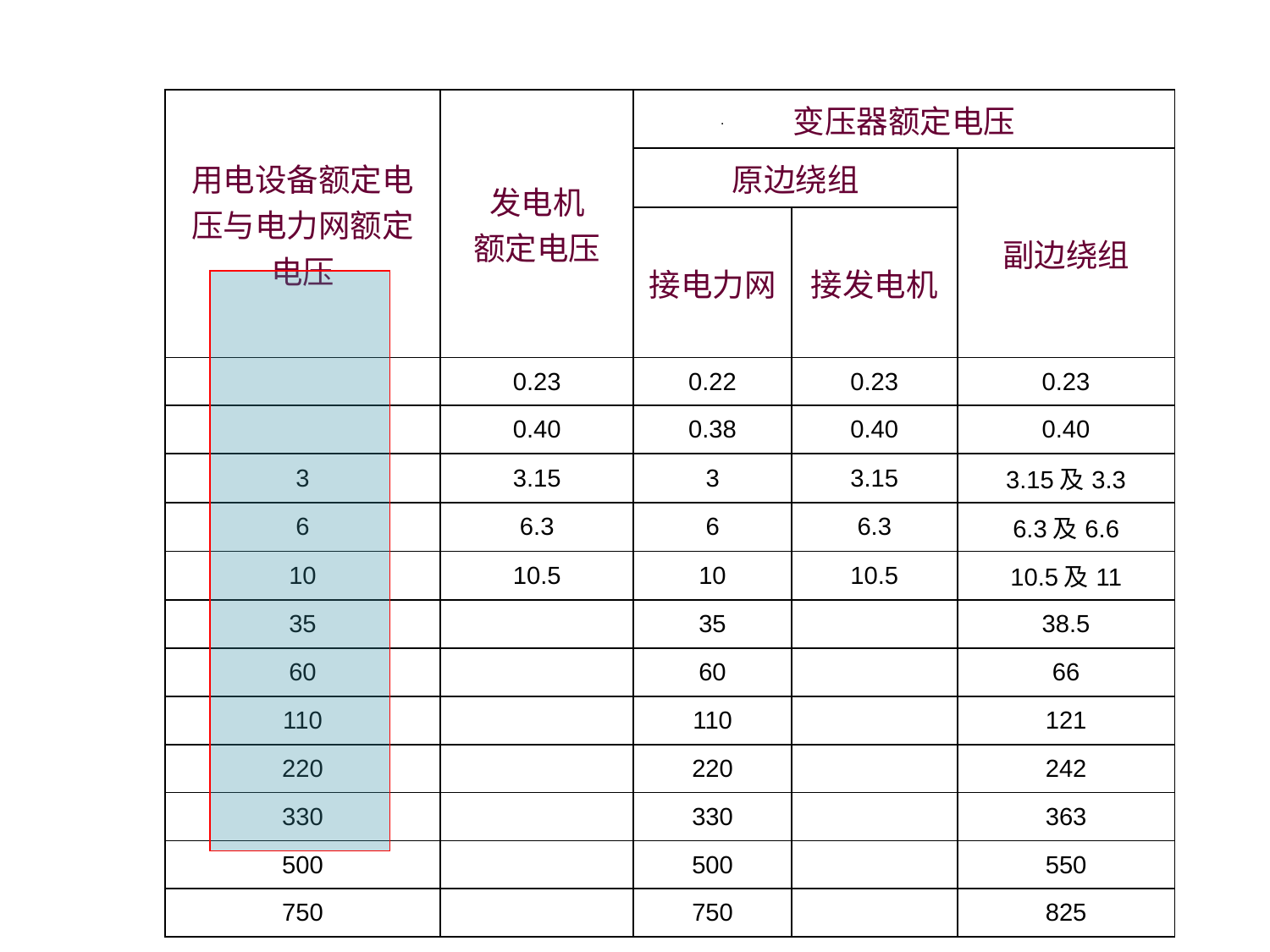

| 用电设备额定电压与电力网额定电压 | 发电机 额定电压 | 变压器额定电压 |  |  |
| --- | --- | --- | --- | --- |
|  |  | 原边绕组 |  | 副边绕组 |
|  |  | 接电力网 | 接发电机 |  |
|  | 0.23 | 0.22 | 0.23 | 0.23 |
|  | 0.40 | 0.38 | 0.40 | 0.40 |
| 3 | 3.15 | 3 | 3.15 | 3.15及3.3 |
| 6 | 6.3 | 6 | 6.3 | 6.3及6.6 |
| 10 | 10.5 | 10 | 10.5 | 10.5及11 |
| 35 |  | 35 |  | 38.5 |
| 60 |  | 60 |  | 66 |
| 110 |  | 110 |  | 121 |
| 220 |  | 220 |  | 242 |
| 330 |  | 330 |  | 363 |
| 500 |  | 500 |  | 550 |
| 750 |  | 750 |  | 825 |